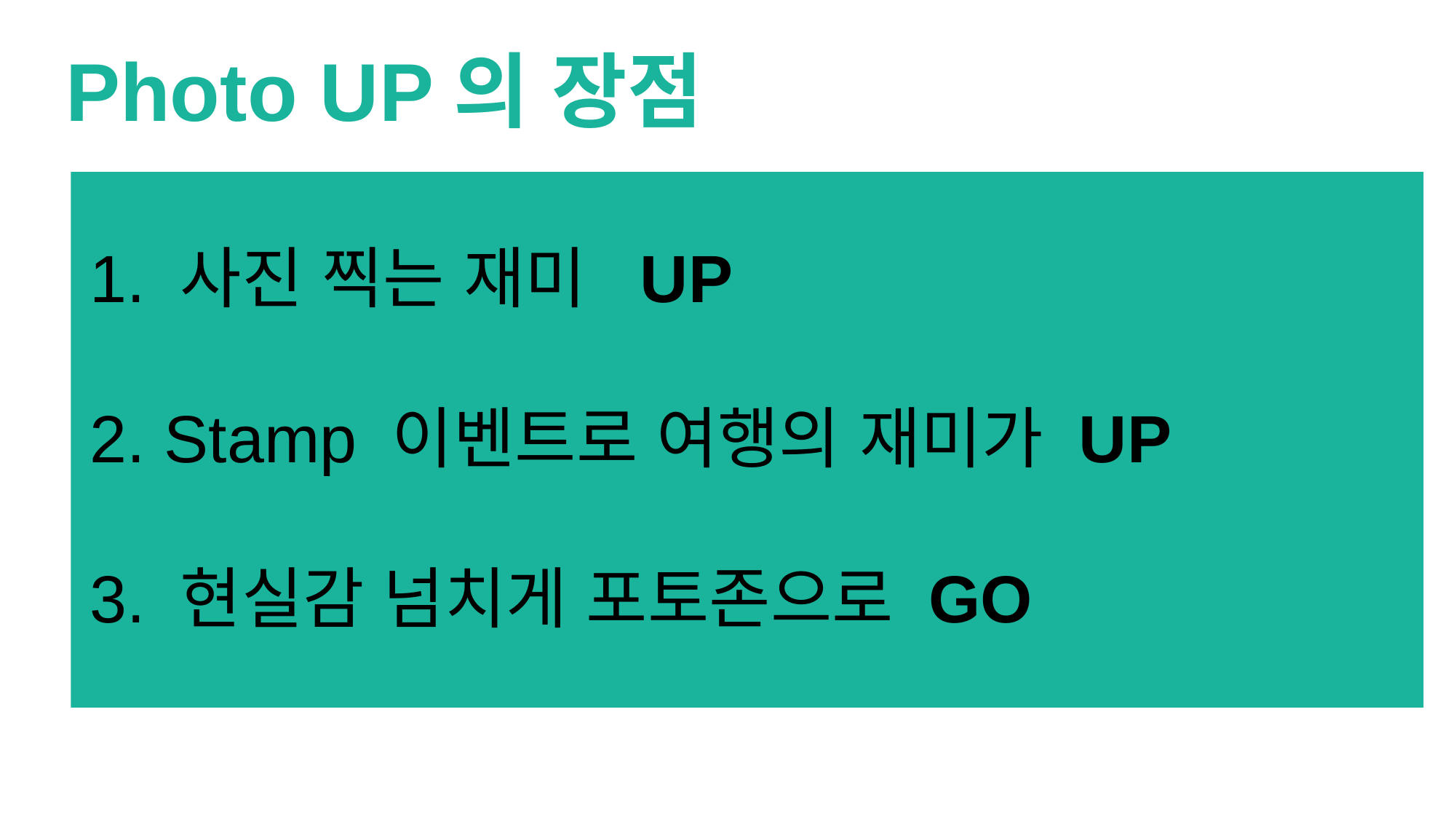

Photo UP의 장점

1. 사진 찍는 재미  UP
2. Stamp 이벤트로 여행의 재미가 UP
3. 현실감 넘치게 포토존으로 GO